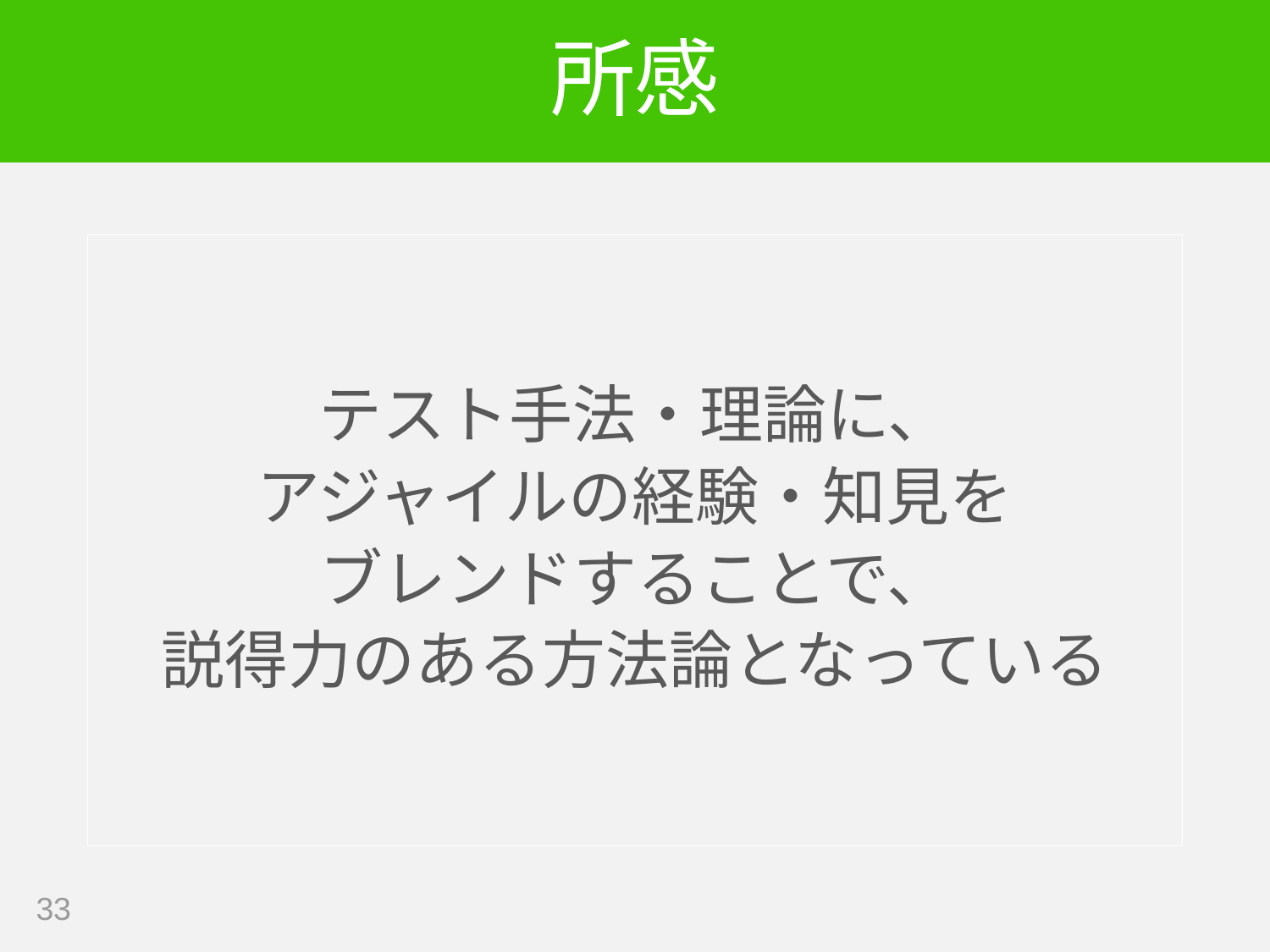

# 所感
テスト手法・理論に、
アジャイルの経験・知見を
ブレンドすることで、
説得力のある方法論となっている
33